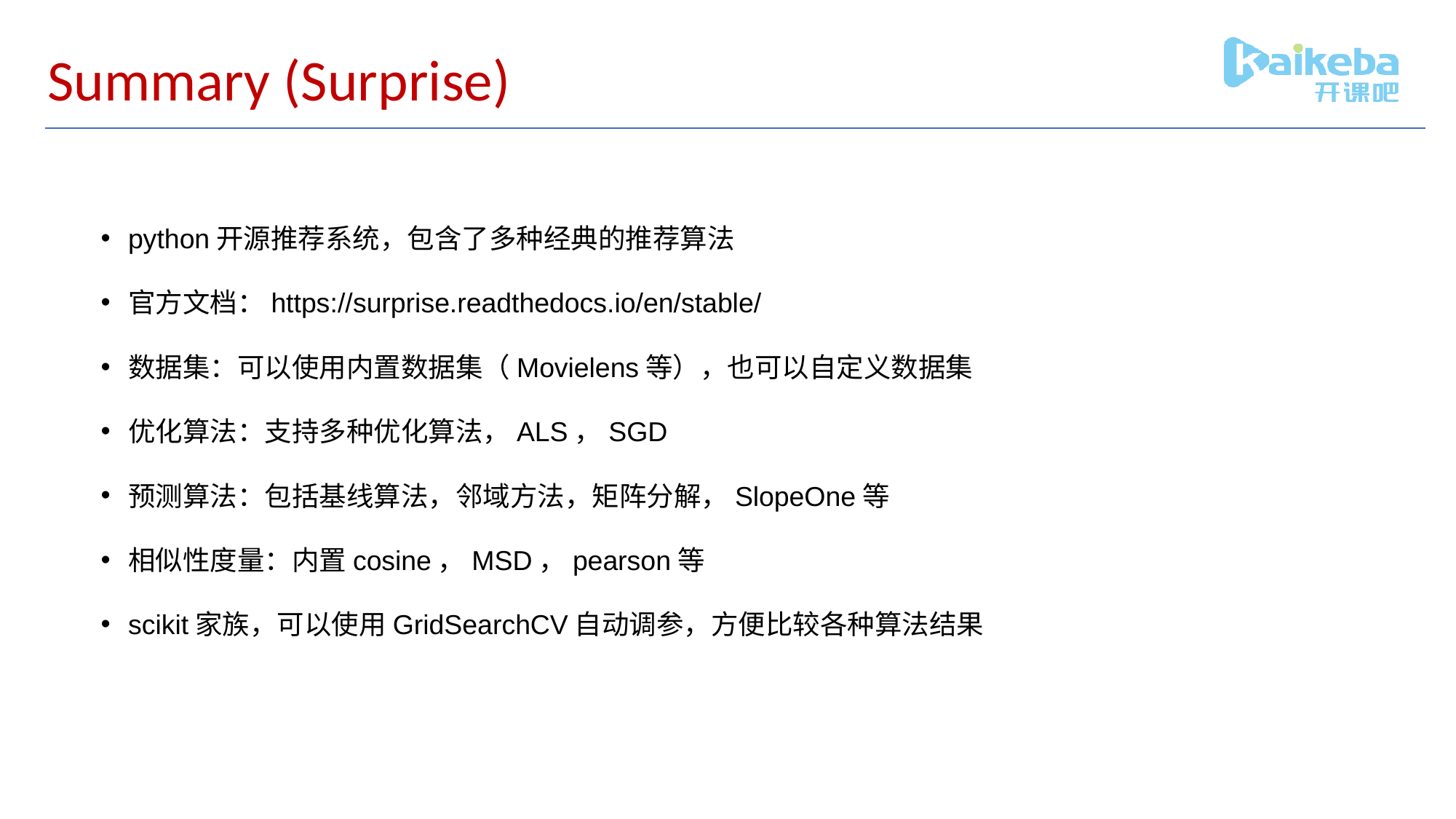

# Summary (Surprise)
python开源推荐系统，包含了多种经典的推荐算法
官方文档：https://surprise.readthedocs.io/en/stable/
数据集：可以使用内置数据集（Movielens等），也可以自定义数据集
优化算法：支持多种优化算法，ALS，SGD
预测算法：包括基线算法，邻域方法，矩阵分解，SlopeOne等
相似性度量：内置cosine，MSD，pearson等
scikit家族，可以使用GridSearchCV自动调参，方便比较各种算法结果